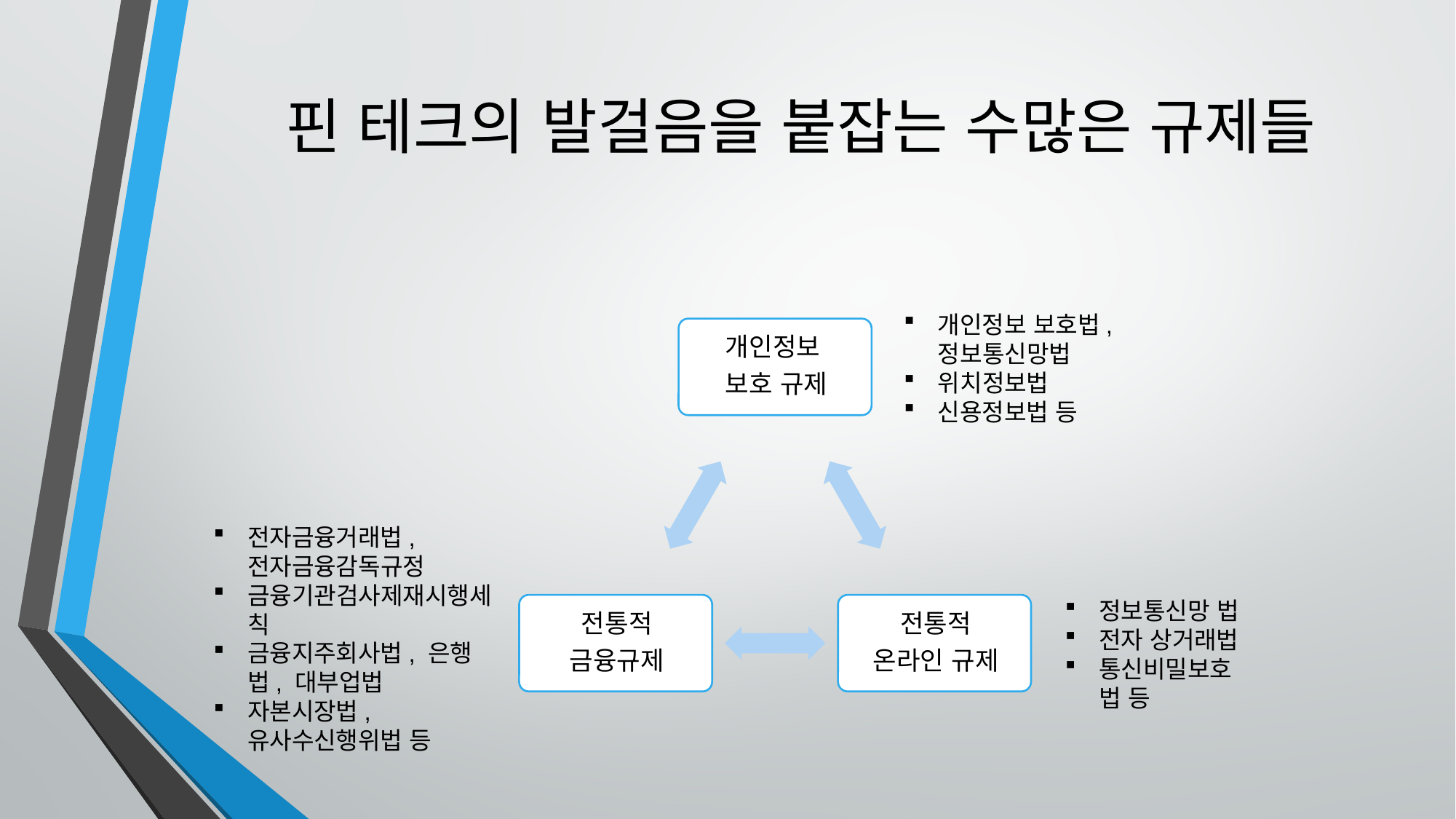

# 핀 테크의 발걸음을 붙잡는 수많은 규제들
개인정보 보호법, 정보통신망법
위치정보법
신용정보법 등
개인정보
보호 규제

전통적
온라인 규제

전통적
금융규제

전자금융거래법, 전자금융감독규정
금융기관검사제재시행세칙
금융지주회사법, 은행법, 대부업법
자본시장법, 유사수신행위법 등
정보통신망 법
전자 상거래법
통신비밀보호 법 등